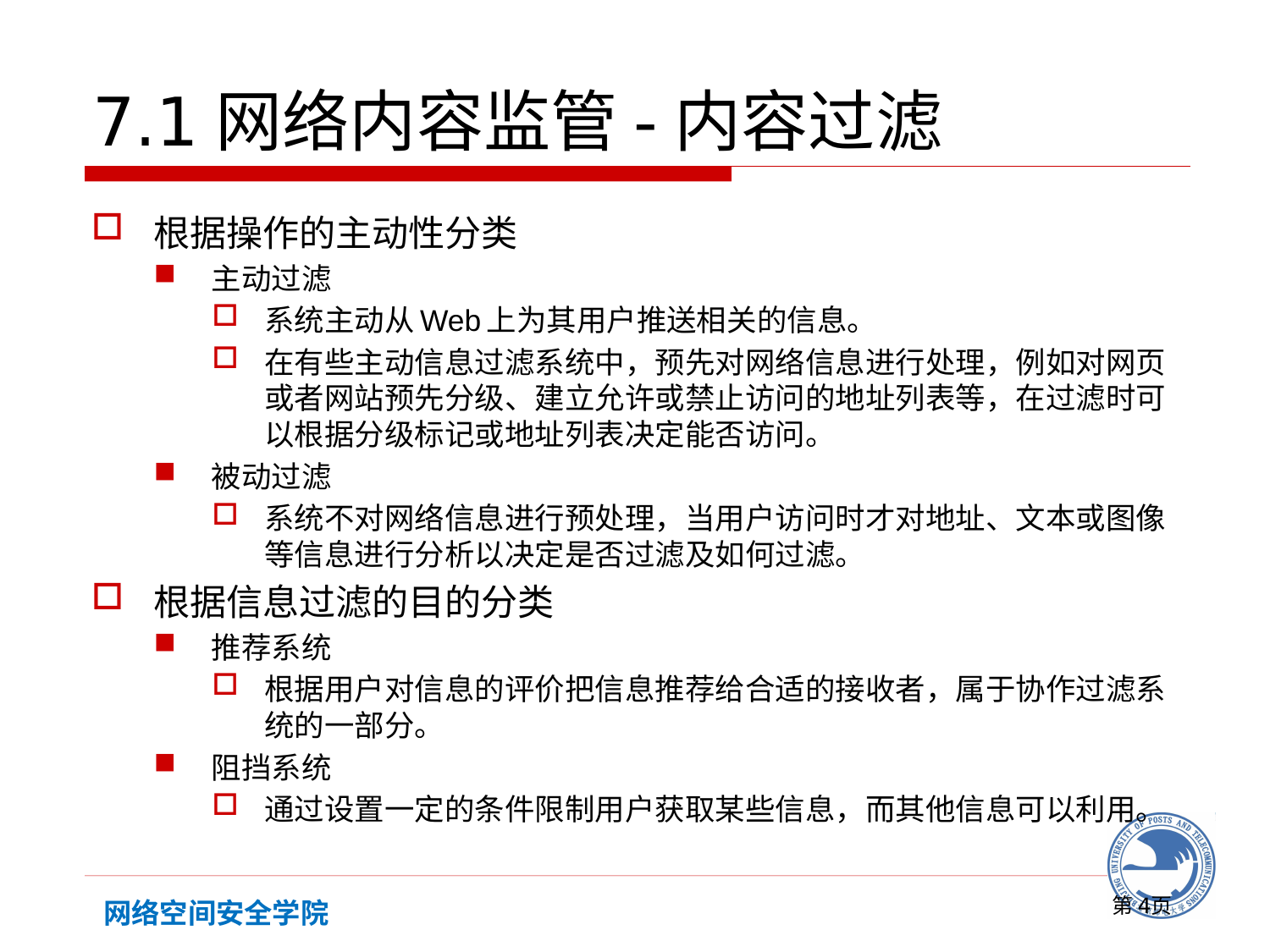

# 7.1网络内容监管-内容过滤
根据操作的主动性分类
主动过滤
系统主动从Web上为其用户推送相关的信息。
在有些主动信息过滤系统中，预先对网络信息进行处理，例如对网页或者网站预先分级、建立允许或禁止访问的地址列表等，在过滤时可以根据分级标记或地址列表决定能否访问。
被动过滤
系统不对网络信息进行预处理，当用户访问时才对地址、文本或图像等信息进行分析以决定是否过滤及如何过滤。
根据信息过滤的目的分类
推荐系统
根据用户对信息的评价把信息推荐给合适的接收者，属于协作过滤系统的一部分。
阻挡系统
通过设置一定的条件限制用户获取某些信息，而其他信息可以利用。
第4页